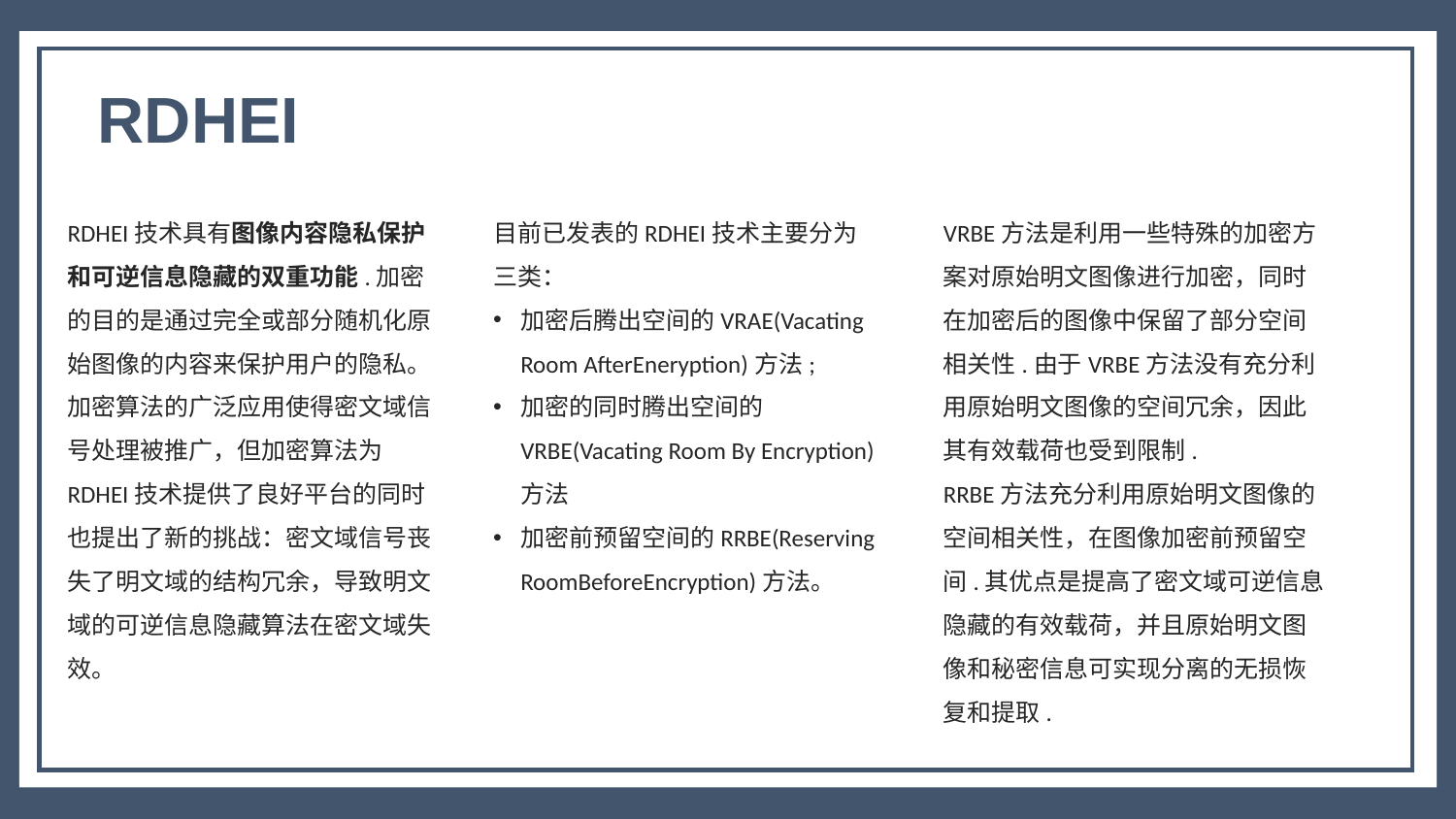

RDHEI
RDHEI技术具有图像内容隐私保护和可逆信息隐藏的双重功能.加密的目的是通过完全或部分随机化原始图像的内容来保护用户的隐私。加密算法的广泛应用使得密文域信号处理被推广，但加密算法为RDHEI技术提供了良好平台的同时也提出了新的挑战：密文域信号丧失了明文域的结构冗余，导致明文域的可逆信息隐藏算法在密文域失效。
目前已发表的RDHEI技术主要分为三类：
加密后腾出空间的VRAE(Vacating Room AfterEneryption)方法;
加密的同时腾出空间的VRBE(Vacating Room By Encryption)方法
加密前预留空间的RRBE(Reserving RoomBeforeEncryption)方法。
VRBE方法是利用一些特殊的加密方案对原始明文图像进行加密，同时在加密后的图像中保留了部分空间相关性.由于VRBE方法没有充分利用原始明文图像的空间冗余，因此其有效载荷也受到限制.
RRBE方法充分利用原始明文图像的空间相关性，在图像加密前预留空间.其优点是提高了密文域可逆信息隐藏的有效载荷，并且原始明文图像和秘密信息可实现分离的无损恢复和提取.